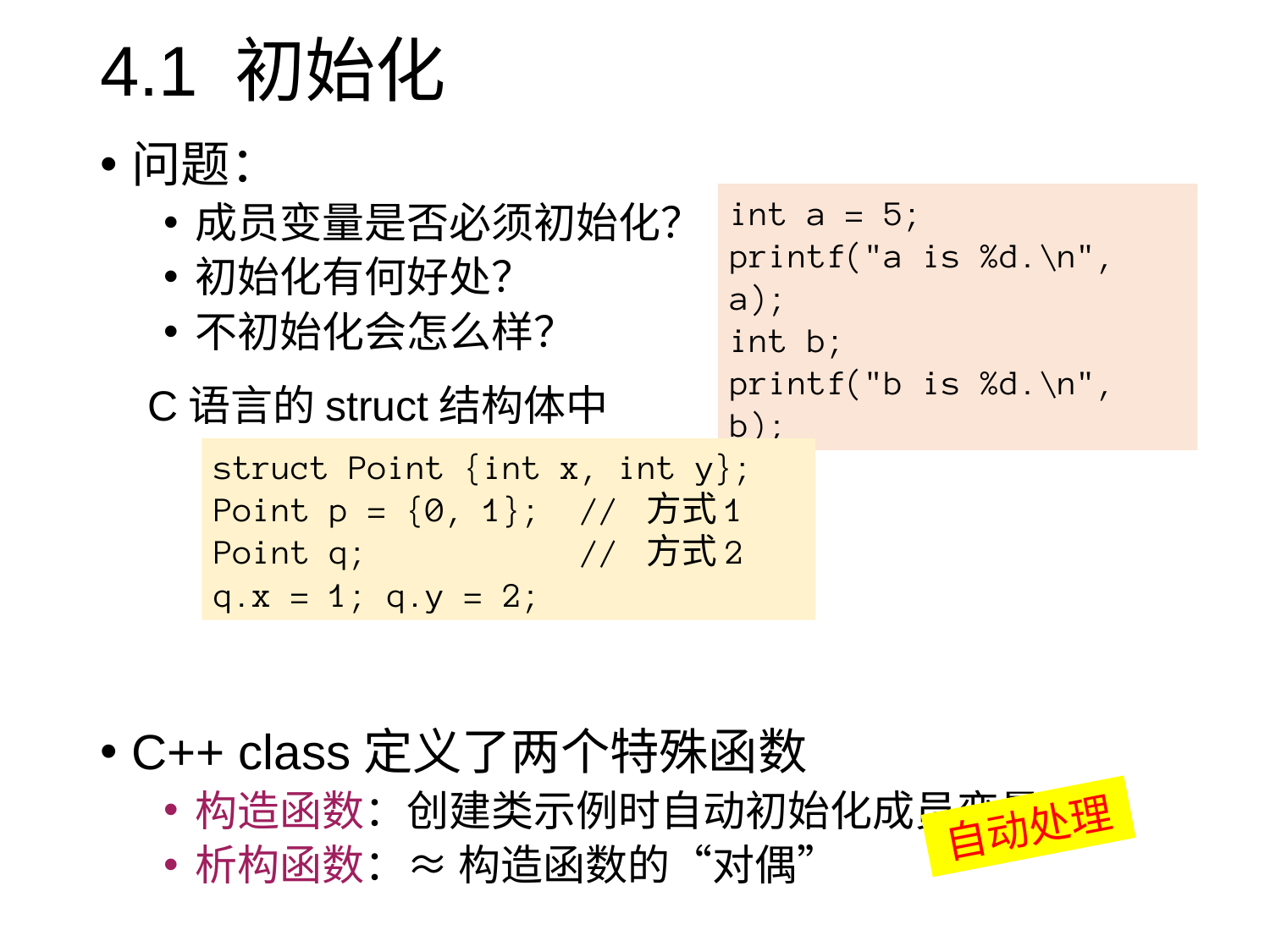

# 4.1 初始化
问题：
成员变量是否必须初始化？
初始化有何好处？
不初始化会怎么样？

C++ class定义了两个特殊函数
构造函数：创建类示例时自动初始化成员变量
析构函数：≈ 构造函数的“对偶”
int a = 5;
printf("a is %d.\n", a);
int b;
printf("b is %d.\n", b);
C语言的struct结构体中
struct Point {int x, int y};
Point p = {0, 1};  // 方式1
Point q;           // 方式2
q.x = 1; q.y = 2;
自动处理